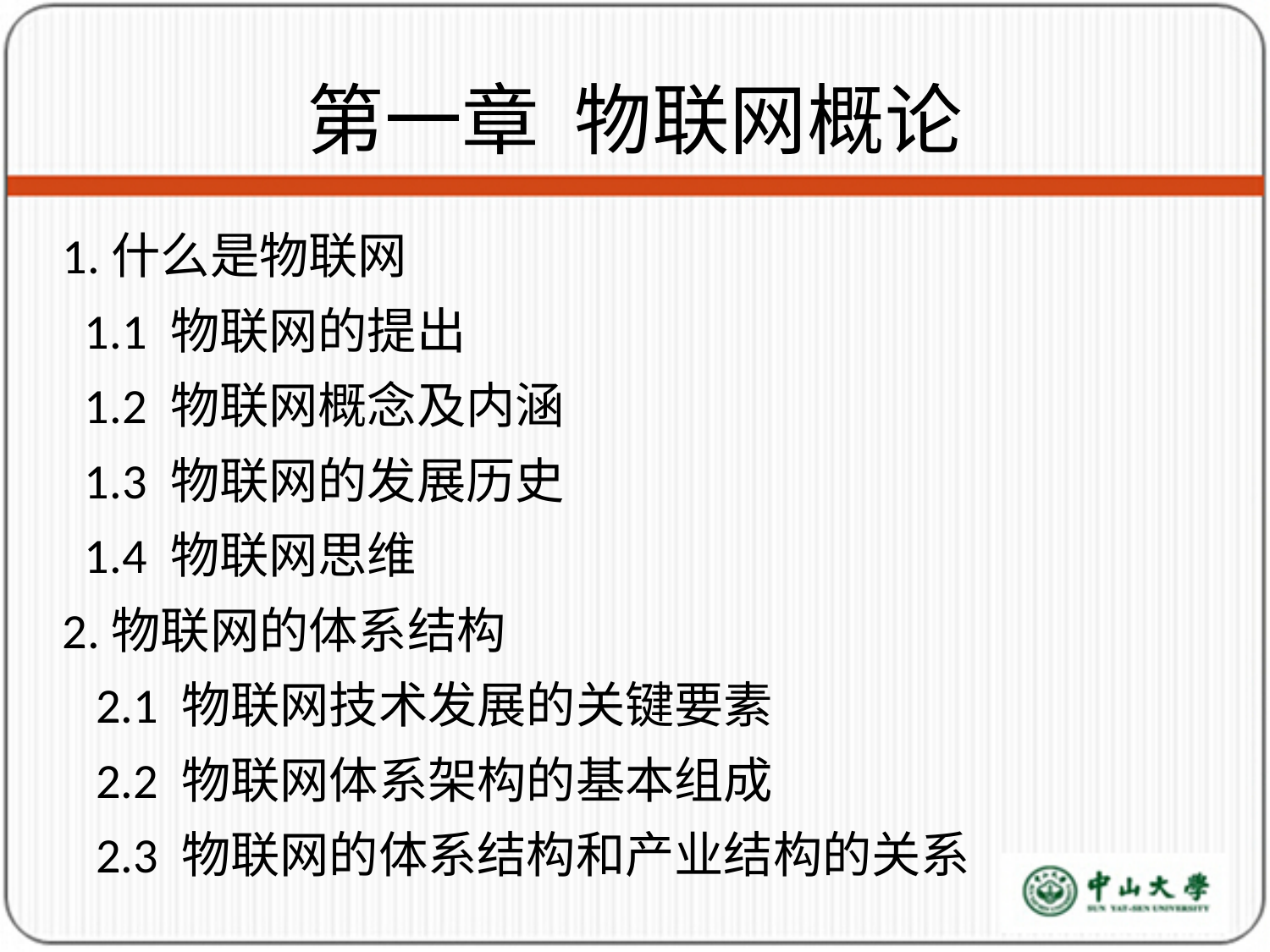

# 第一章  物联网概论
1.什么是物联网
  1.1 物联网的提出
  1.2 物联网概念及内涵
  1.3 物联网的发展历史
  1.4 物联网思维
2.物联网的体系结构
   2.1 物联网技术发展的关键要素
   2.2 物联网体系架构的基本组成
   2.3 物联网的体系结构和产业结构的关系